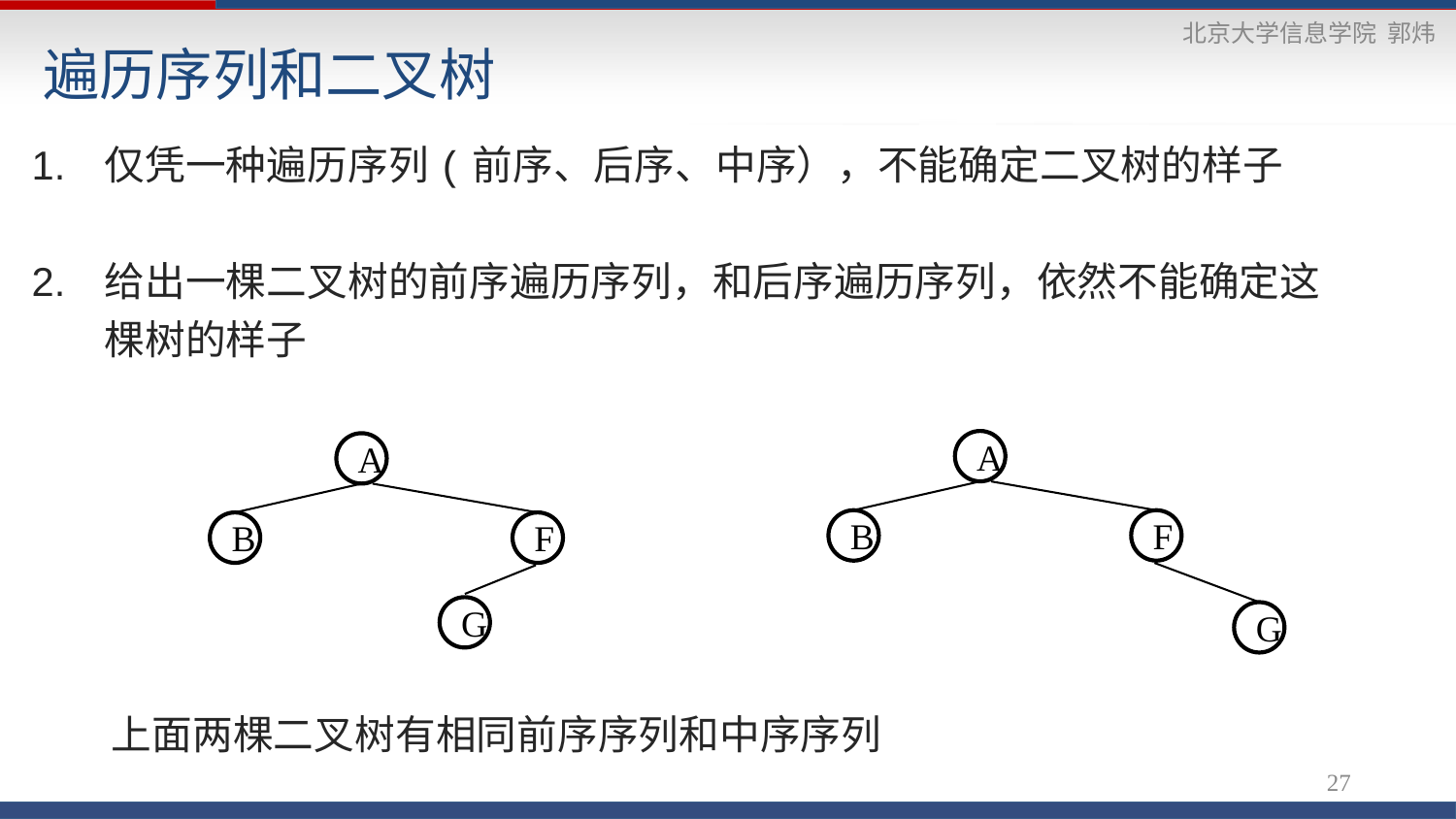

# 遍历序列和二叉树
仅凭一种遍历序列(前序、后序、中序），不能确定二叉树的样子

给出一棵二叉树的前序遍历序列，和后序遍历序列，依然不能确定这棵树的样子

A
A
B
F
B
F
G
G
上面两棵二叉树有相同前序序列和中序序列
27